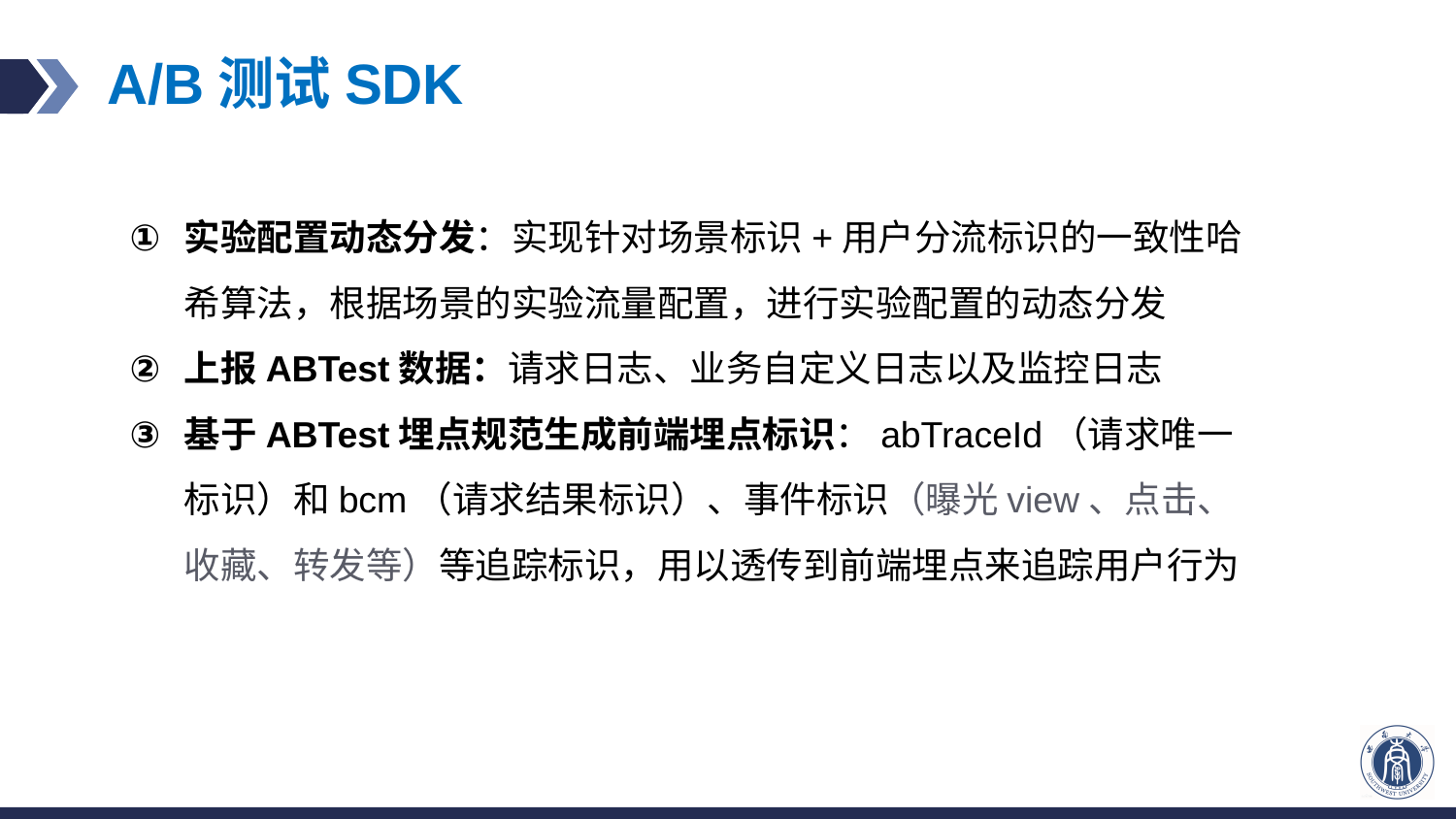

# A/B测试SDK
实验配置动态分发：实现针对场景标识+用户分流标识的一致性哈希算法，根据场景的实验流量配置，进行实验配置的动态分发
上报ABTest数据：请求日志、业务自定义日志以及监控日志
基于ABTest埋点规范生成前端埋点标识：abTraceId（请求唯一标识）和bcm（请求结果标识）、事件标识（曝光view、点击、收藏、转发等）等追踪标识，用以透传到前端埋点来追踪用户行为